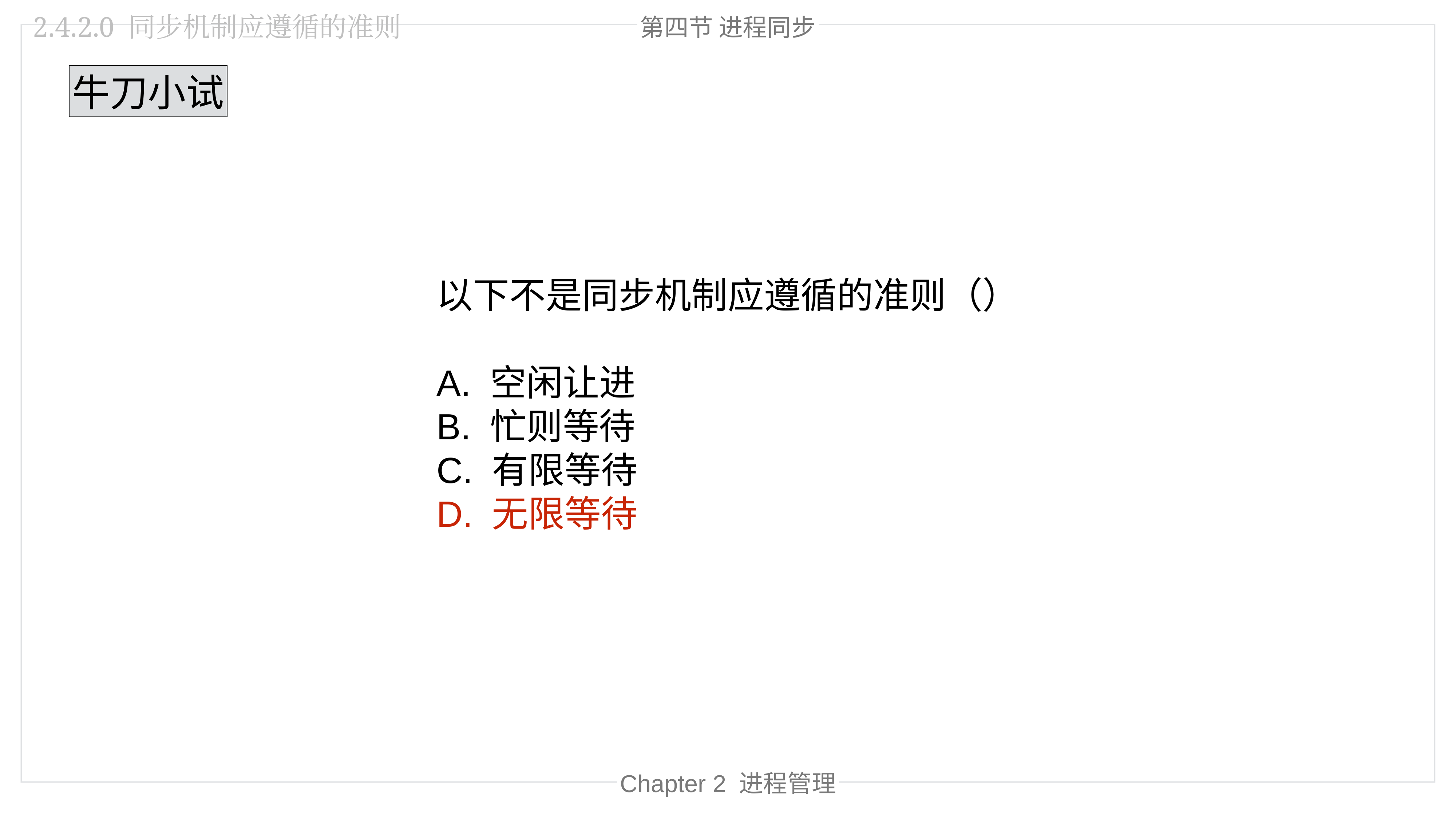

第四节 进程同步
2.4.2.0 同步机制应遵循的准则

牛刀小试
以下不是同步机制应遵循的准则（）

A. 空闲让进
B. 忙则等待
C. 有限等待
D. 无限等待
Chapter 2 进程管理